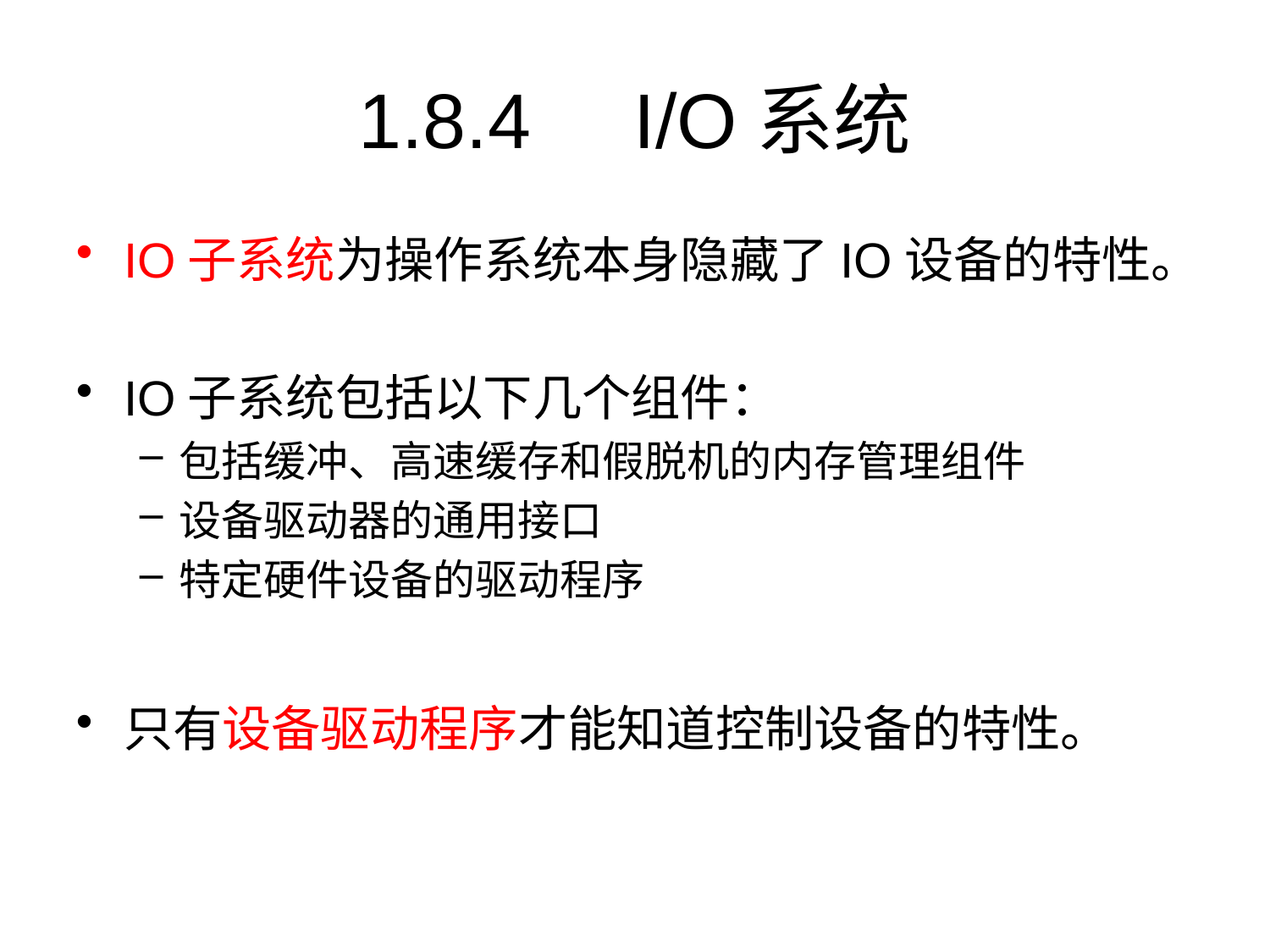

# 1.8.4	 I/O系统
IO子系统为操作系统本身隐藏了IO设备的特性。

IO子系统包括以下几个组件：
包括缓冲、高速缓存和假脱机的内存管理组件
设备驱动器的通用接口
特定硬件设备的驱动程序

只有设备驱动程序才能知道控制设备的特性。